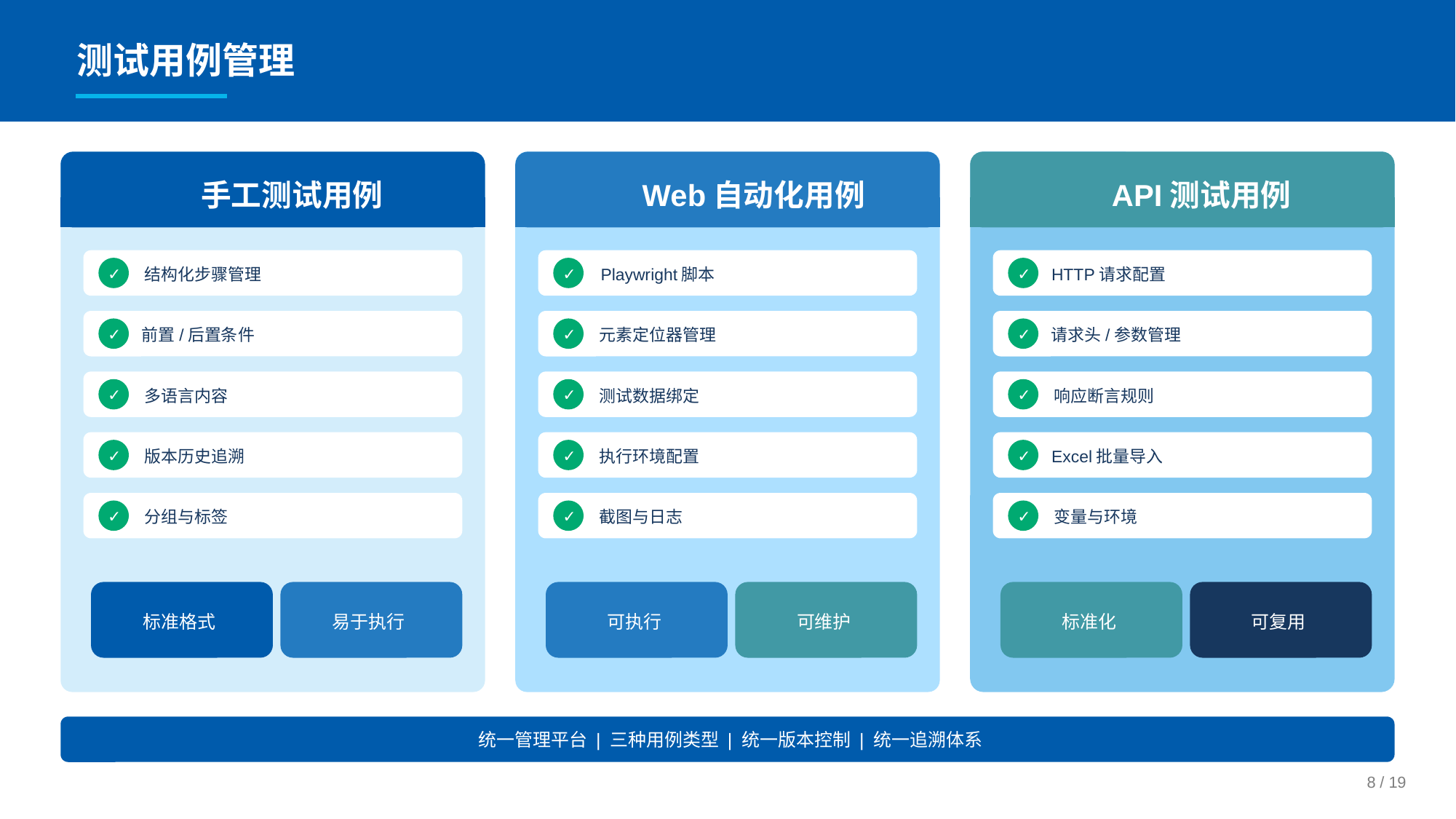

测试用例管理

手工测试用例
Web自动化用例
API测试用例

✓
结构化步骤管理
✓
Playwright脚本
✓
HTTP请求配置

✓
前置/后置条件
✓
元素定位器管理
✓
请求头/参数管理

✓
多语言内容
✓
测试数据绑定
✓
响应断言规则

✓
版本历史追溯
✓
执行环境配置
✓
Excel批量导入

✓
分组与标签
✓
截图与日志
✓
变量与环境

标准格式
易于执行
可执行
可维护
标准化
可复用

统一管理平台 | 三种用例类型 | 统一版本控制 | 统一追溯体系
8 / 19